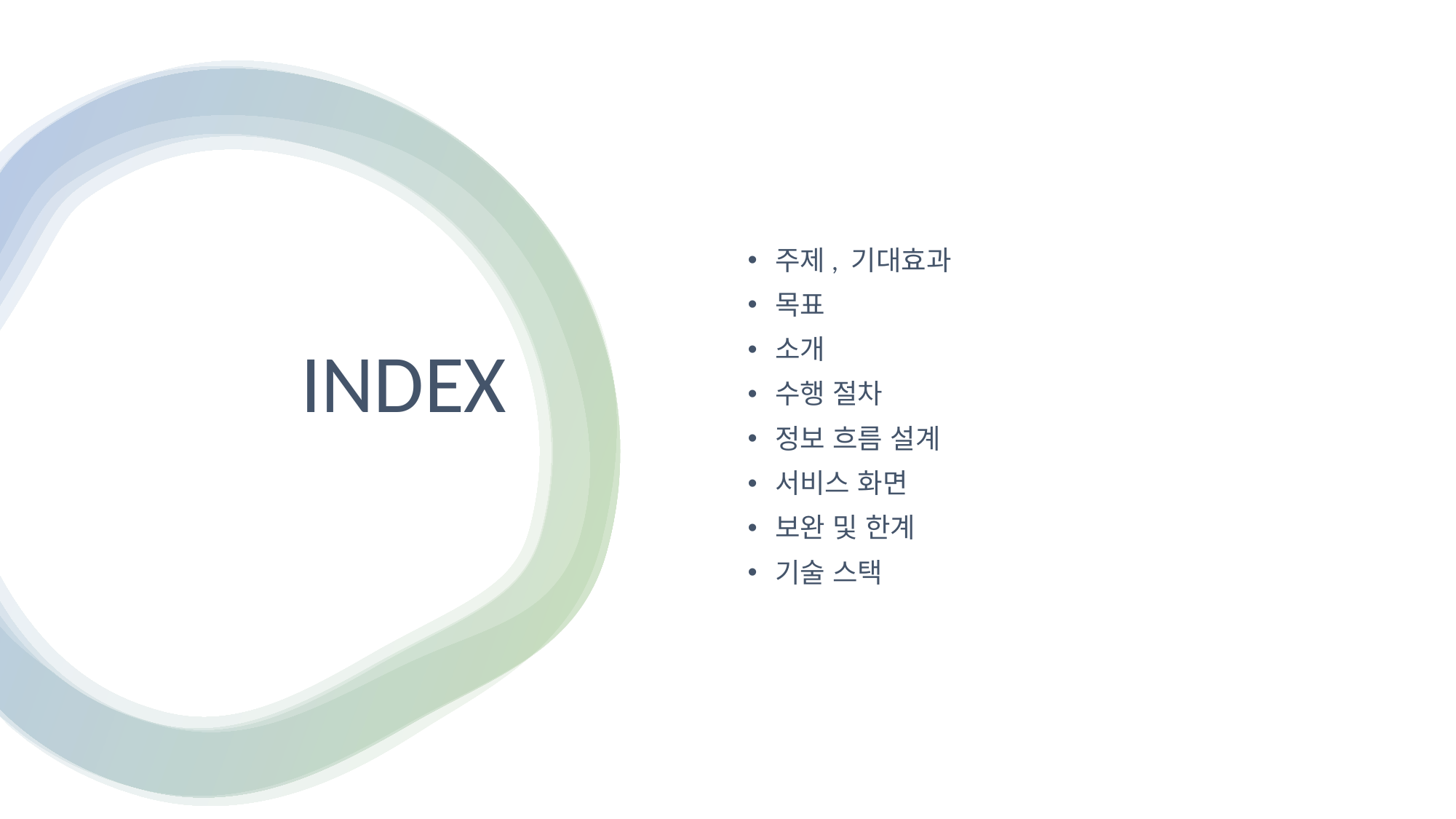

# INDEX
주제, 기대효과
목표
소개
수행 절차
정보 흐름 설계
서비스 화면
보완 및 한계
기술 스택